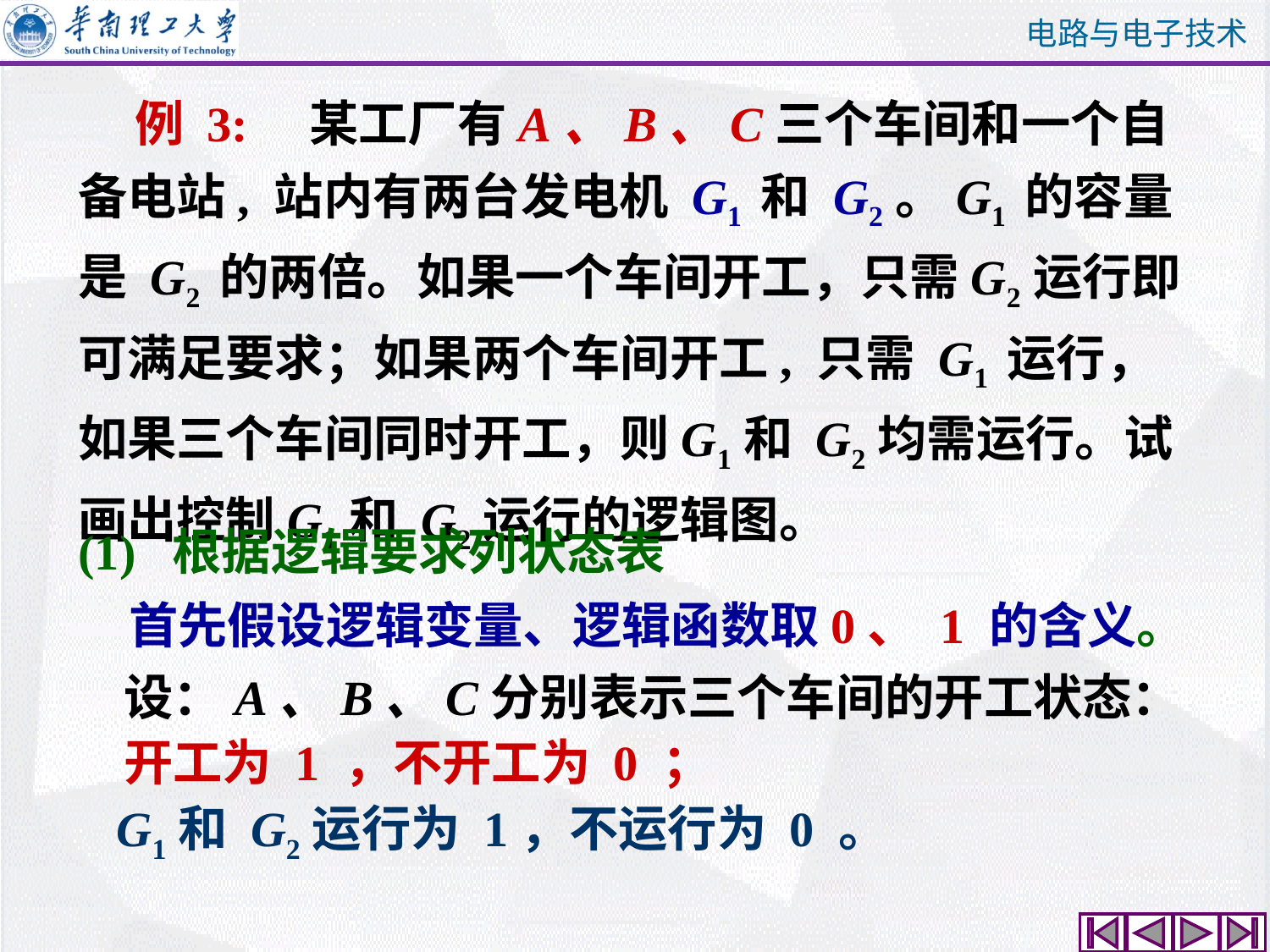

例 3:    某工厂有A、B、C三个车间和一个自备电站, 站内有两台发电机 G1 和 G2。G1 的容量是 G2 的两倍。如果一个车间开工，只需G2运行即可满足要求；如果两个车间开工, 只需 G1 运行，如果三个车间同时开工，则G1和 G2均需运行。试画出控制G1和 G2运行的逻辑图。
(1)  根据逻辑要求列状态表
    首先假设逻辑变量、逻辑函数取0、 1 的含义。
    设：A、B、C分别表示三个车间的开工状态：
    开工为 1 ，不开工为 0 ；
    G1和 G2运行为 1，不运行为 0 。